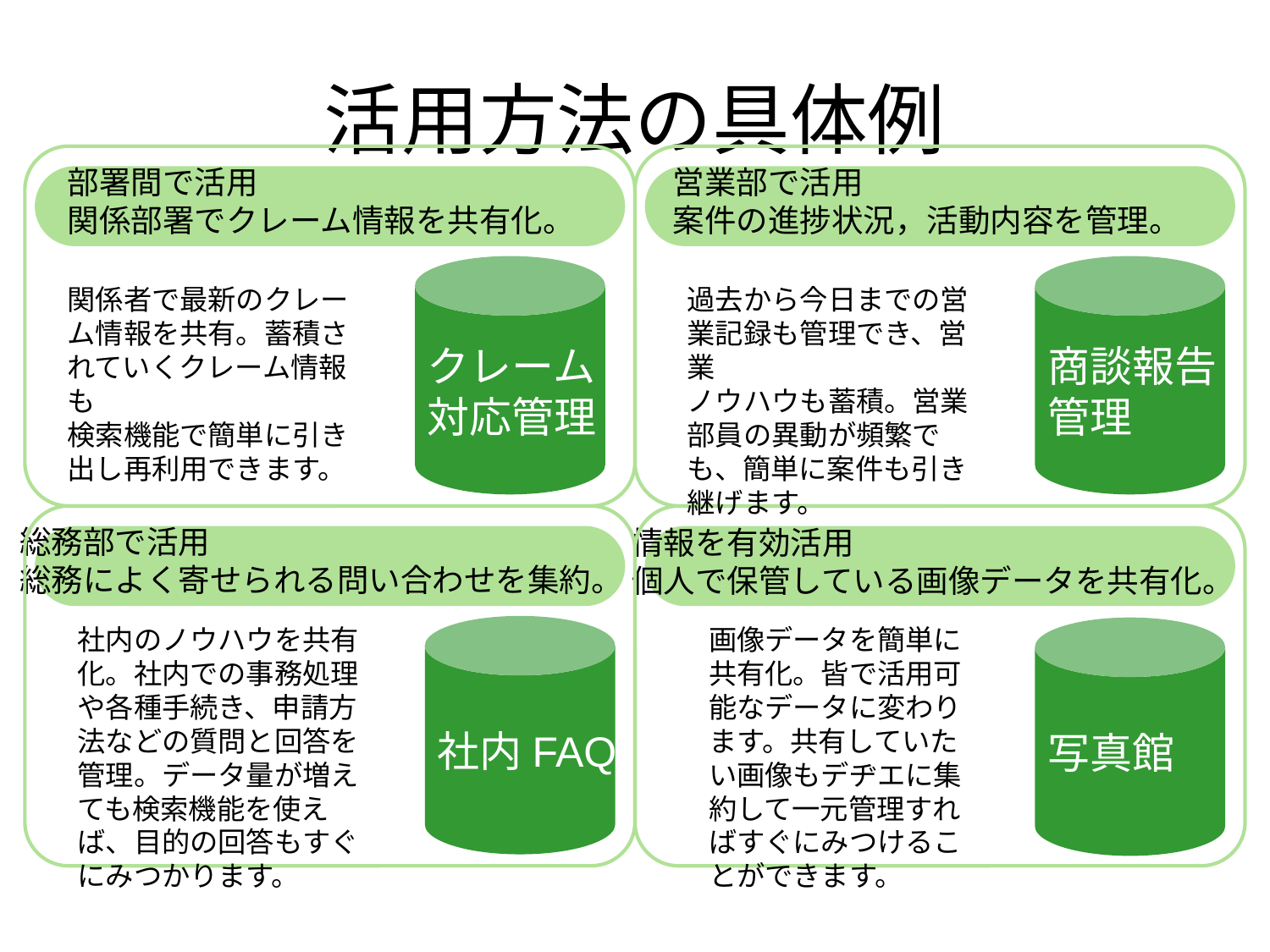

# 活用方法の具体例

部署間で活用
関係部署でクレーム情報を共有化。
営業部で活用
案件の進捗状況，活動内容を管理。

クレーム
対応管理
商談報告
管理
関係者で最新のクレーム情報を共有。蓄積されていくクレーム情報も
検索機能で簡単に引き出し再利用できます。
過去から今日までの営業記録も管理でき、営業
ノウハウも蓄積。営業部員の異動が頻繁でも、簡単に案件も引き継げます。

総務部で活用
総務によく寄せられる問い合わせを集約。
情報を有効活用
個人で保管している画像データを共有化。

社内のノウハウを共有化。社内での事務処理や各種手続き、申請方法などの質問と回答を管理。データ量が増えても検索機能を使えば、目的の回答もすぐにみつかります。
社内FAQ
画像データを簡単に共有化。皆で活用可能なデータに変わります。共有していたい画像もデヂエに集約して一元管理すればすぐにみつけることができます。
写真館